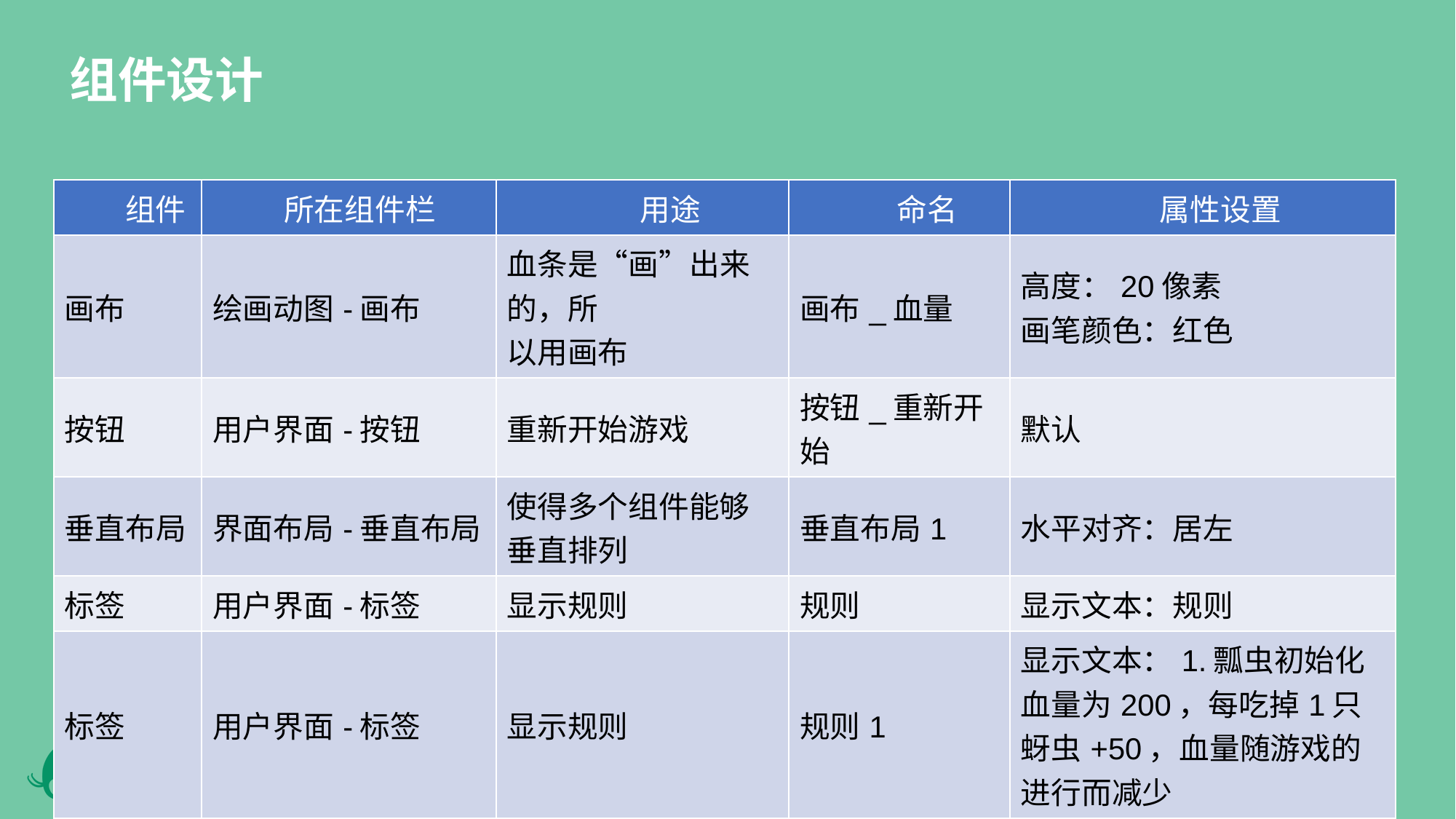

组件设计

| 组件 | 所在组件栏 | 用途 | 命名 | 属性设置 |
| --- | --- | --- | --- | --- |
| 画布 | 绘画动图-画布 | 血条是“画”出来的，所 以用画布 | 画布\_血量 | 高度：20像素 画笔颜色：红色 |
| 按钮 | 用户界面-按钮 | 重新开始游戏 | 按钮\_重新开始 | 默认 |
| 垂直布局 | 界面布局-垂直布局 | 使得多个组件能够垂直排列 | 垂直布局1 | 水平对齐：居左 |
| 标签 | 用户界面-标签 | 显示规则 | 规则 | 显示文本：规则 |
| 标签 | 用户界面-标签 | 显示规则 | 规则1 | 显示文本：1.瓢虫初始化血量为200，每吃掉1只蚜虫+50，血量随游戏的进行而减少 |